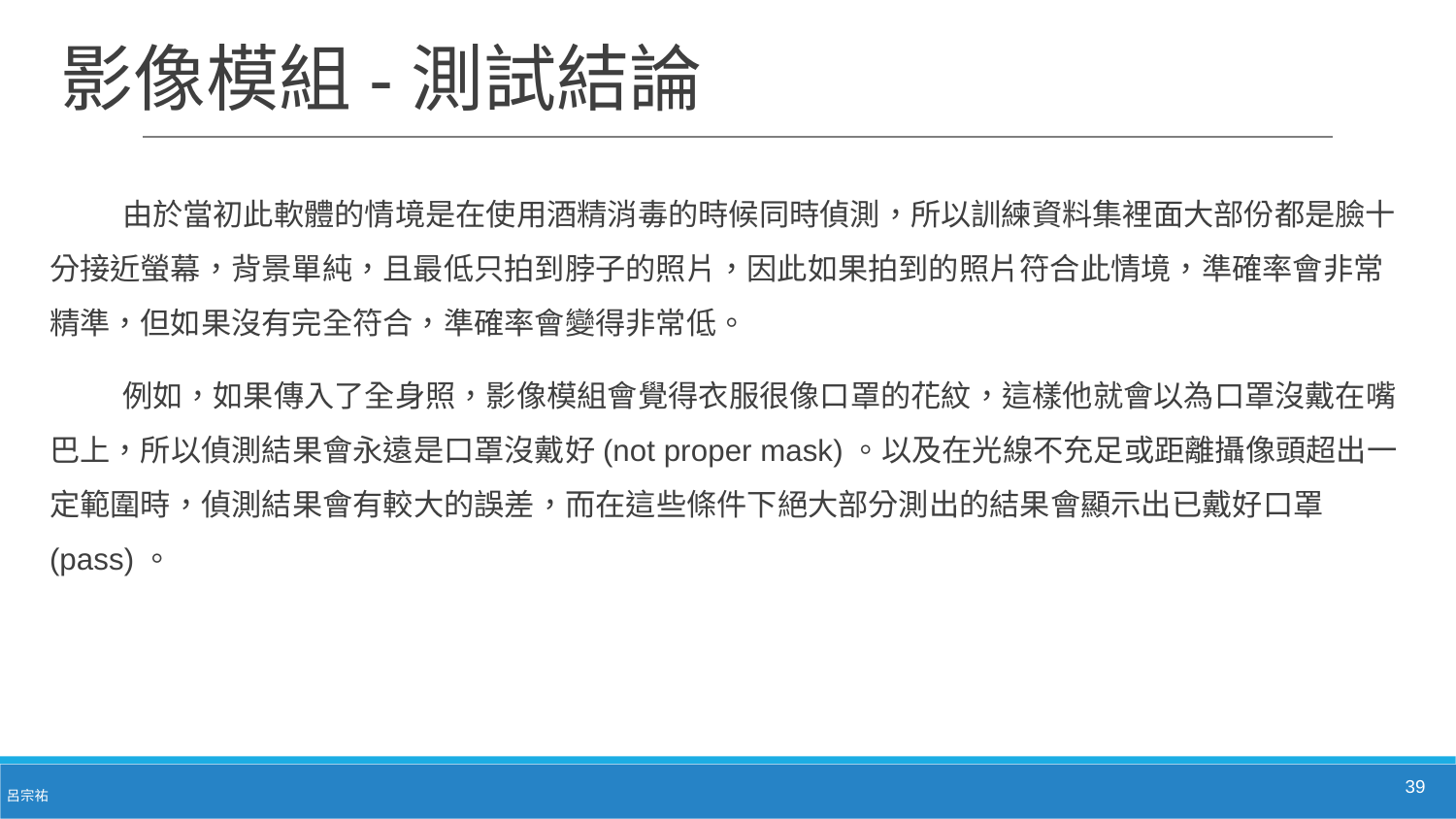

# 影像模組-測試結論
由於當初此軟體的情境是在使用酒精消毒的時候同時偵測，所以訓練資料集裡面大部份都是臉十分接近螢幕，背景單純，且最低只拍到脖子的照片，因此如果拍到的照片符合此情境，準確率會非常精準，但如果沒有完全符合，準確率會變得非常低。
例如，如果傳入了全身照，影像模組會覺得衣服很像口罩的花紋，這樣他就會以為口罩沒戴在嘴巴上，所以偵測結果會永遠是口罩沒戴好(not proper mask)。以及在光線不充足或距離攝像頭超出一定範圍時，偵測結果會有較大的誤差，而在這些條件下絕大部分測出的結果會顯示出已戴好口罩(pass)。
39
呂宗祐